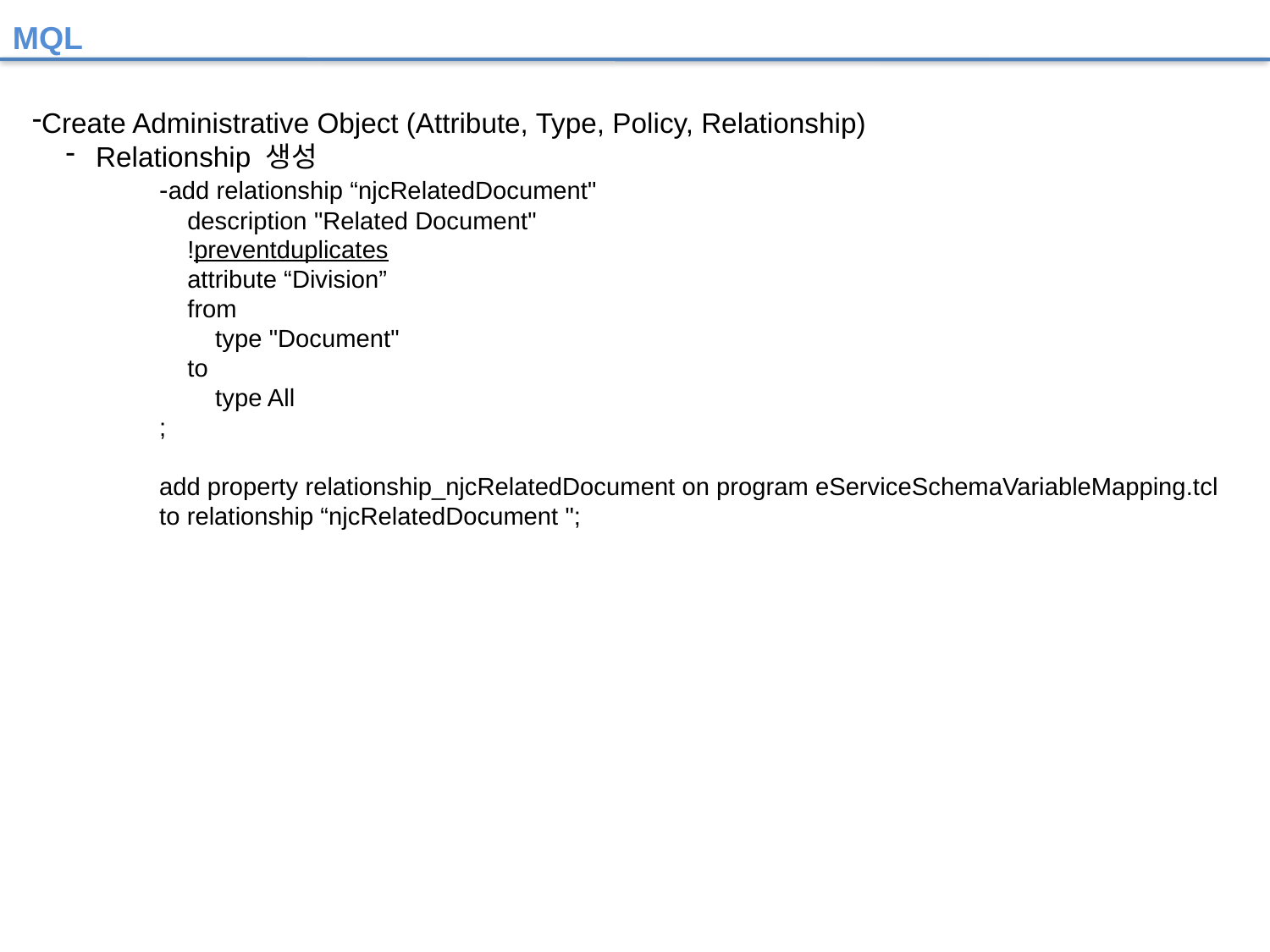

MQL
Create Administrative Object (Attribute, Type, Policy, Relationship)
Relationship 생성
	-add relationship “njcRelatedDocument"
    description "Related Document"
    !preventduplicates
    attribute “Division”
    from
        type "Document"
    to
        type All
;

add property relationship_njcRelatedDocument on program eServiceSchemaVariableMapping.tcl to relationship “njcRelatedDocument ";